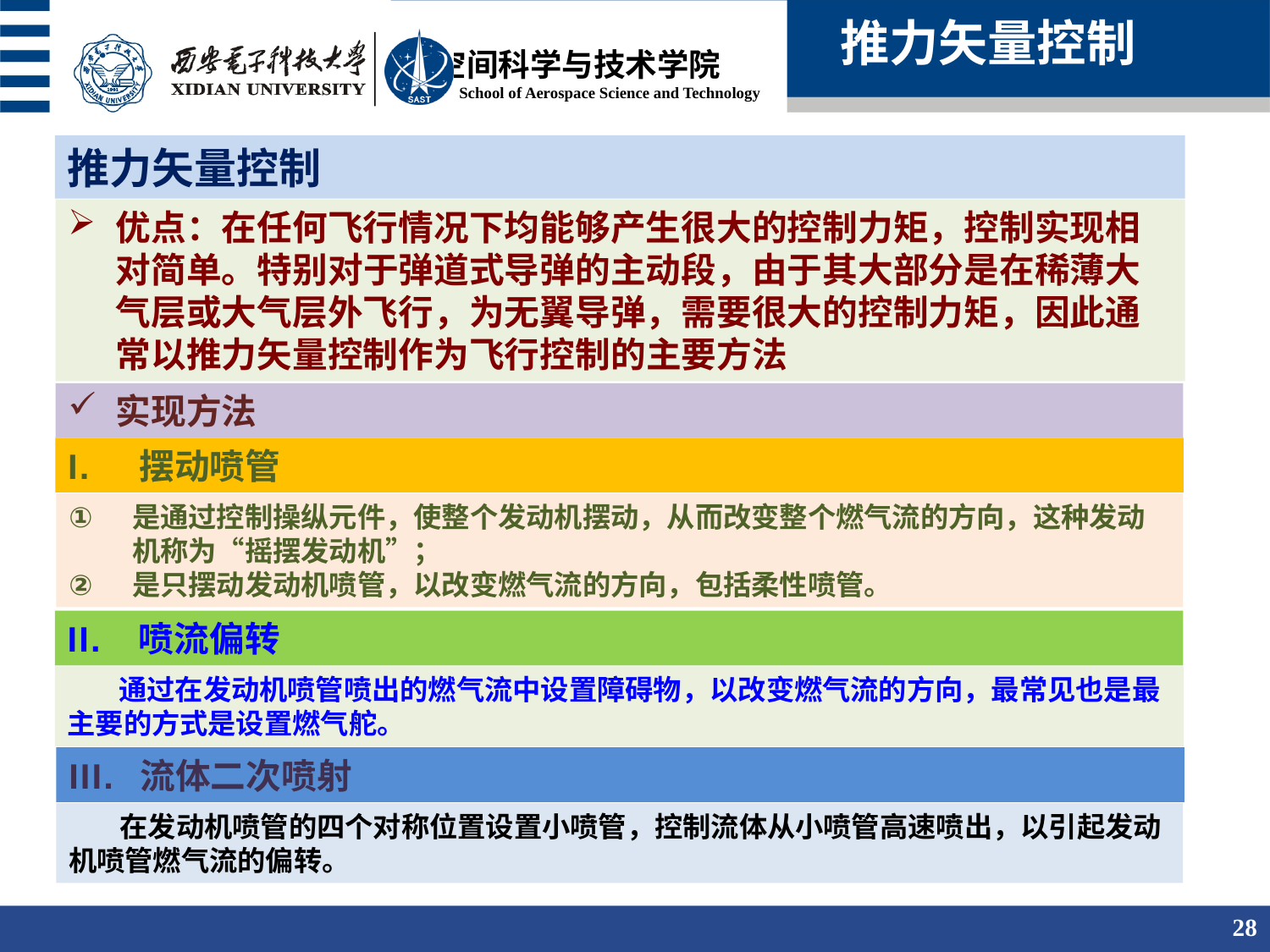

推力矢量控制
推力矢量控制
优点：在任何飞行情况下均能够产生很大的控制力矩，控制实现相对简单。特别对于弹道式导弹的主动段，由于其大部分是在稀薄大气层或大气层外飞行，为无翼导弹，需要很大的控制力矩，因此通常以推力矢量控制作为飞行控制的主要方法
实现方法
摆动喷管
是通过控制操纵元件，使整个发动机摆动，从而改变整个燃气流的方向，这种发动机称为“摇摆发动机”；
是只摆动发动机喷管，以改变燃气流的方向，包括柔性喷管。
喷流偏转
       通过在发动机喷管喷出的燃气流中设置障碍物，以改变燃气流的方向，最常见也是最主要的方式是设置燃气舵。
流体二次喷射
       在发动机喷管的四个对称位置设置小喷管，控制流体从小喷管高速喷出，以引起发动机喷管燃气流的偏转。